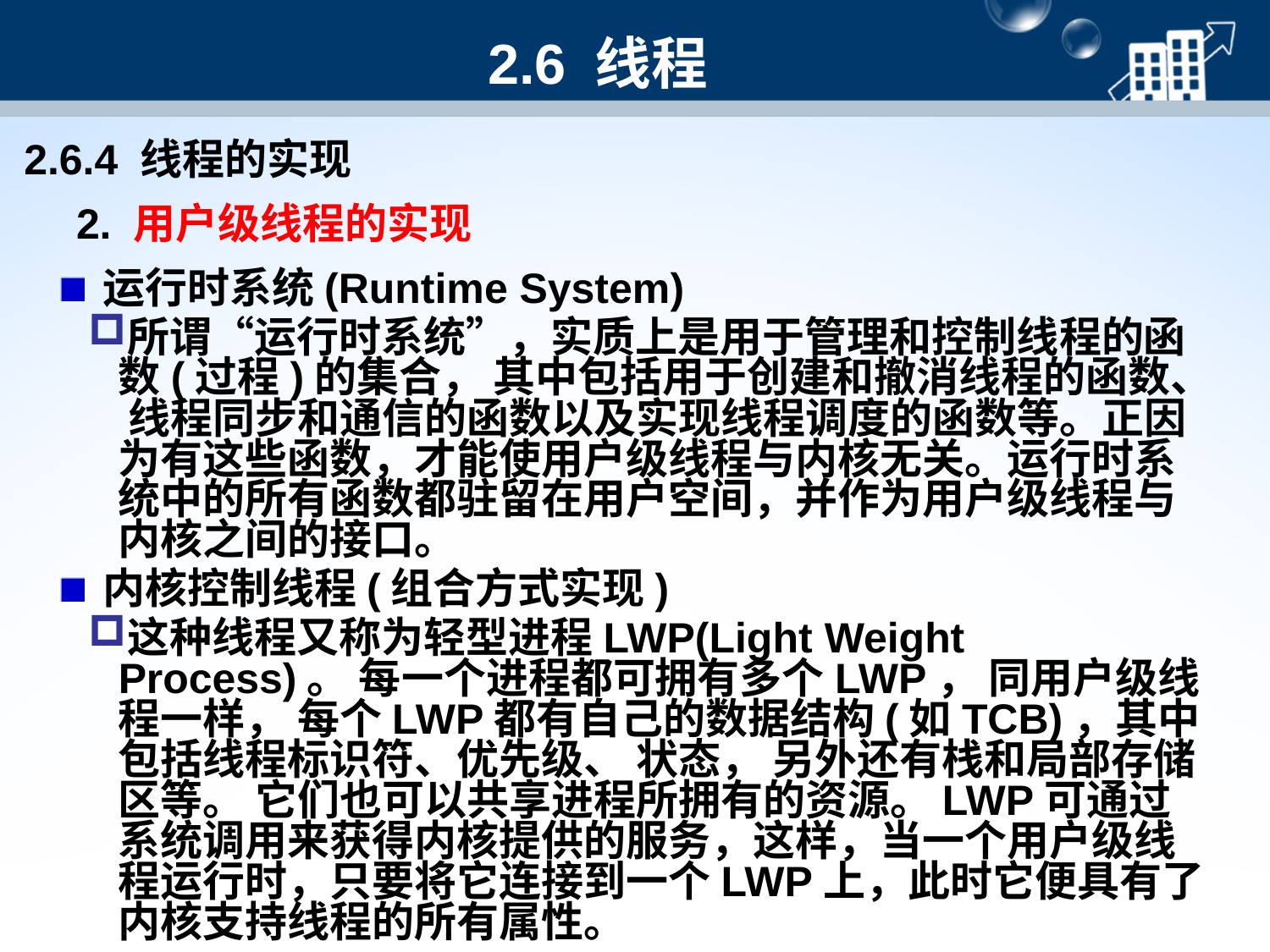

#
2.6 线程
2.6.4 线程的实现
2. 用户级线程的实现

运行时系统(Runtime System)
所谓“运行时系统”，实质上是用于管理和控制线程的函数(过程)的集合， 其中包括用于创建和撤消线程的函数、 线程同步和通信的函数以及实现线程调度的函数等。正因为有这些函数，才能使用户级线程与内核无关。运行时系统中的所有函数都驻留在用户空间，并作为用户级线程与内核之间的接口。
内核控制线程(组合方式实现)
这种线程又称为轻型进程LWP(Light Weight Process)。 每一个进程都可拥有多个LWP， 同用户级线程一样， 每个LWP都有自己的数据结构(如TCB)，其中包括线程标识符、优先级、 状态， 另外还有栈和局部存储区等。 它们也可以共享进程所拥有的资源。LWP可通过系统调用来获得内核提供的服务，这样，当一个用户级线程运行时，只要将它连接到一个LWP上，此时它便具有了内核支持线程的所有属性。